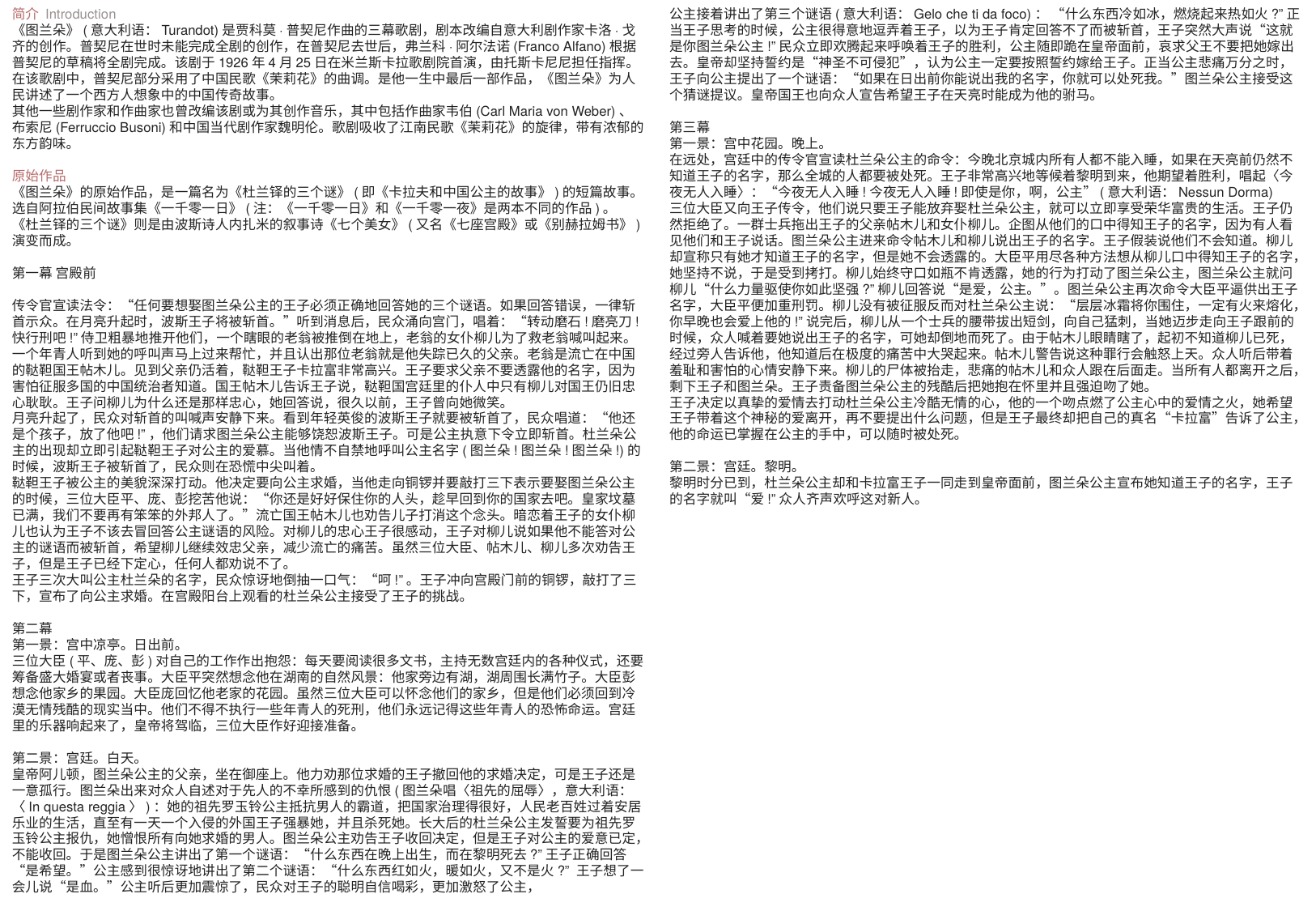

简介 Introduction
《图兰朵》(意大利语：Turandot)是贾科莫·普契尼作曲的三幕歌剧，剧本改编自意大利剧作家卡洛·戈齐的创作。普契尼在世时未能完成全剧的创作，在普契尼去世后，弗兰科·阿尔法诺(Franco Alfano)根据普契尼的草稿将全剧完成。该剧于1926年4月25日在米兰斯卡拉歌剧院首演，由托斯卡尼尼担任指挥。在该歌剧中，普契尼部分采用了中国民歌《茉莉花》的曲调。是他一生中最后一部作品，《图兰朵》为人民讲述了一个西方人想象中的中国传奇故事。
其他一些剧作家和作曲家也曾改编该剧或为其创作音乐，其中包括作曲家韦伯(Carl Maria von Weber)、布索尼(Ferruccio Busoni)和中国当代剧作家魏明伦。歌剧吸收了江南民歌《茉莉花》的旋律，带有浓郁的东方韵味。

原始作品
《图兰朵》的原始作品，是一篇名为《杜兰铎的三个谜》(即《卡拉夫和中国公主的故事》)的短篇故事。选自阿拉伯民间故事集《一千零一日》(注：《一千零一日》和《一千零一夜》是两本不同的作品)。
《杜兰铎的三个谜》则是由波斯诗人内扎米的叙事诗《七个美女》(又名《七座宫殿》或《别赫拉姆书》)演变而成。

第一幕 宫殿前

传令官宣读法令：“任何要想娶图兰朵公主的王子必须正确地回答她的三个谜语。如果回答错误，一律斩首示众。在月亮升起时，波斯王子将被斩首。”听到消息后，民众涌向宫门，唱着：“转动磨石!磨亮刀!快行刑吧!”侍卫粗暴地推开他们，一个瞎眼的老翁被推倒在地上，老翁的女仆柳儿为了救老翁喊叫起来。一个年青人听到她的呼叫声马上过来帮忙，并且认出那位老翁就是他失踪已久的父亲。老翁是流亡在中国的鞑靼国王帖木儿。见到父亲仍活着，鞑靼王子卡拉富非常高兴。王子要求父亲不要透露他的名字，因为害怕征服多国的中国统治者知道。国王帖木儿告诉王子说，鞑靼国宫廷里的仆人中只有柳儿对国王仍旧忠心耿耿。王子问柳儿为什么还是那样忠心，她回答说，很久以前，王子曾向她微笑。
月亮升起了，民众对斩首的叫喊声安静下来。看到年轻英俊的波斯王子就要被斩首了，民众唱道：“他还是个孩子，放了他吧!”，他们请求图兰朵公主能够饶恕波斯王子。可是公主执意下令立即斩首。杜兰朵公主的出现却立即引起鞑靼王子对公主的爱慕。当他情不自禁地呼叫公主名字(图兰朵!图兰朵!图兰朵!)的时候，波斯王子被斩首了，民众则在恐慌中尖叫着。
鞑靼王子被公主的美貌深深打动。他决定要向公主求婚，当他走向铜锣并要敲打三下表示要娶图兰朵公主的时候，三位大臣平、庞、彭挖苦他说：“你还是好好保住你的人头，趁早回到你的国家去吧。皇家坟墓已满，我们不要再有笨笨的外邦人了。”流亡国王帖木儿也劝告儿子打消这个念头。暗恋着王子的女仆柳儿也认为王子不该去冒回答公主谜语的风险。对柳儿的忠心王子很感动，王子对柳儿说如果他不能答对公主的谜语而被斩首，希望柳儿继续效忠父亲，减少流亡的痛苦。虽然三位大臣、帖木儿、柳儿多次劝告王子，但是王子已经下定心，任何人都劝说不了。
王子三次大叫公主杜兰朵的名字，民众惊讶地倒抽一口气：“呵!”。王子冲向宫殿门前的铜锣，敲打了三下，宣布了向公主求婚。在宫殿阳台上观看的杜兰朵公主接受了王子的挑战。

第二幕
第一景：宫中凉亭。日出前。
三位大臣(平、庞、彭)对自己的工作作出抱怨：每天要阅读很多文书，主持无数宫廷内的各种仪式，还要筹备盛大婚宴或者丧事。大臣平突然想念他在湖南的自然风景：他家旁边有湖，湖周围长满竹子。大臣彭想念他家乡的果园。大臣庞回忆他老家的花园。虽然三位大臣可以怀念他们的家乡，但是他们必须回到冷漠无情残酷的现实当中。他们不得不执行一些年青人的死刑，他们永远记得这些年青人的恐怖命运。宫廷里的乐器响起来了，皇帝将驾临，三位大臣作好迎接准备。

第二景：宫廷。白天。
皇帝阿儿顿，图兰朵公主的父亲，坐在御座上。他力劝那位求婚的王子撤回他的求婚决定，可是王子还是一意孤行。图兰朵出来对众人自述对于先人的不幸所感到的仇恨(图兰朵唱〈祖先的屈辱〉，意大利语：〈In questa reggia〉)：她的祖先罗玉铃公主抵抗男人的霸道，把国家治理得很好，人民老百姓过着安居乐业的生活，直至有一天一个入侵的外国王子强暴她，并且杀死她。长大后的杜兰朵公主发誓要为祖先罗玉铃公主报仇，她憎恨所有向她求婚的男人。图兰朵公主劝告王子收回决定，但是王子对公主的爱意已定，不能收回。于是图兰朵公主讲出了第一个谜语：“什么东西在晚上出生，而在黎明死去?”王子正确回答“是希望。”公主感到很惊讶地讲出了第二个谜语：“什么东西红如火，暖如火，又不是火?” 王子想了一会儿说“是血。”公主听后更加震惊了，民众对王子的聪明自信喝彩，更加激怒了公主，

公主接着讲出了第三个谜语(意大利语：Gelo che ti da foco)： “什么东西冷如冰，燃烧起来热如火?”正当王子思考的时候，公主很得意地逗弄着王子，以为王子肯定回答不了而被斩首，王子突然大声说“这就是你图兰朵公主!”民众立即欢腾起来呼唤着王子的胜利，公主随即跪在皇帝面前，哀求父王不要把她嫁出去。皇帝却坚持誓约是“神圣不可侵犯”，认为公主一定要按照誓约嫁给王子。正当公主悲痛万分之时，王子向公主提出了一个谜语：“如果在日出前你能说出我的名字，你就可以处死我。”图兰朵公主接受这个猜谜提议。皇帝国王也向众人宣告希望王子在天亮时能成为他的驸马。

第三幕
第一景：宫中花园。晚上。
在远处，宫廷中的传令官宣读杜兰朵公主的命令：今晚北京城内所有人都不能入睡，如果在天亮前仍然不知道王子的名字，那么全城的人都要被处死。王子非常高兴地等候着黎明到来，他期望着胜利，唱起〈今夜无人入睡〉：“今夜无人入睡!今夜无人入睡!即使是你，啊，公主”(意大利语：Nessun Dorma)
三位大臣又向王子传令，他们说只要王子能放弃娶杜兰朵公主，就可以立即享受荣华富贵的生活。王子仍然拒绝了。一群士兵拖出王子的父亲帖木儿和女仆柳儿。企图从他们的口中得知王子的名字，因为有人看见他们和王子说话。图兰朵公主进来命令帖木儿和柳儿说出王子的名字。王子假装说他们不会知道。柳儿却宣称只有她才知道王子的名字，但是她不会透露的。大臣平用尽各种方法想从柳儿口中得知王子的名字，她坚持不说，于是受到拷打。柳儿始终守口如瓶不肯透露，她的行为打动了图兰朵公主，图兰朵公主就问柳儿“什么力量驱使你如此坚强?”柳儿回答说“是爱，公主。”。图兰朵公主再次命令大臣平逼供出王子名字，大臣平便加重刑罚。柳儿没有被征服反而对杜兰朵公主说：“层层冰霜将你围住，一定有火来熔化，你早晚也会爱上他的!”说完后，柳儿从一个士兵的腰带拔出短剑，向自己猛刺，当她迈步走向王子跟前的时候，众人喊着要她说出王子的名字，可她却倒地而死了。由于帖木儿眼睛瞎了，起初不知道柳儿已死，经过旁人告诉他，他知道后在极度的痛苦中大哭起来。帖木儿警告说这种罪行会触怒上天。众人听后带着羞耻和害怕的心情安静下来。柳儿的尸体被抬走，悲痛的帖木儿和众人跟在后面走。当所有人都离开之后，剩下王子和图兰朵。王子责备图兰朵公主的残酷后把她抱在怀里并且强迫吻了她。
王子决定以真挚的爱情去打动杜兰朵公主冷酷无情的心，他的一个吻点燃了公主心中的爱情之火，她希望王子带着这个神秘的爱离开，再不要提出什么问题，但是王子最终却把自己的真名“卡拉富”告诉了公主，他的命运已掌握在公主的手中，可以随时被处死。

第二景：宫廷。黎明。
黎明时分已到，杜兰朵公主却和卡拉富王子一同走到皇帝面前，图兰朵公主宣布她知道王子的名字，王子的名字就叫“爱!”众人齐声欢呼这对新人。